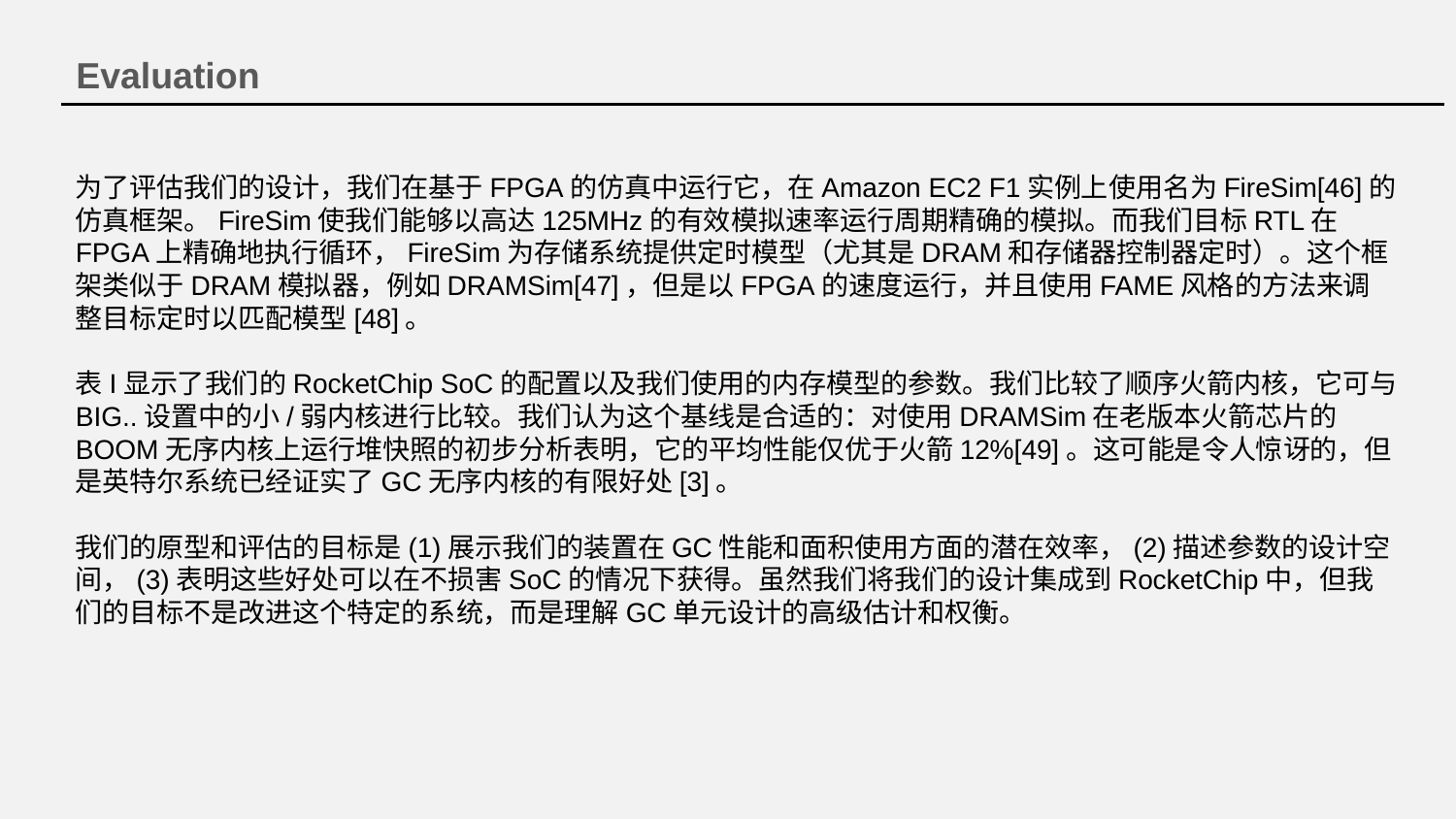

Evaluation
为了评估我们的设计，我们在基于FPGA的仿真中运行它，在Amazon EC2 F1实例上使用名为FireSim[46]的仿真框架。FireSim使我们能够以高达125MHz的有效模拟速率运行周期精确的模拟。而我们目标RTL在FPGA上精确地执行循环，FireSim为存储系统提供定时模型（尤其是DRAM和存储器控制器定时）。这个框架类似于DRAM模拟器，例如DRAMSim[47]，但是以FPGA的速度运行，并且使用FAME风格的方法来调整目标定时以匹配模型[48]。

表I显示了我们的RocketChip SoC的配置以及我们使用的内存模型的参数。我们比较了顺序火箭内核，它可与BIG..设置中的小/弱内核进行比较。我们认为这个基线是合适的：对使用DRAMSim在老版本火箭芯片的BOOM无序内核上运行堆快照的初步分析表明，它的平均性能仅优于火箭12%[49]。这可能是令人惊讶的，但是英特尔系统已经证实了GC无序内核的有限好处[3]。

我们的原型和评估的目标是(1)展示我们的装置在GC性能和面积使用方面的潜在效率，(2)描述参数的设计空间，(3)表明这些好处可以在不损害SoC的情况下获得。虽然我们将我们的设计集成到RocketChip中，但我们的目标不是改进这个特定的系统，而是理解GC单元设计的高级估计和权衡。